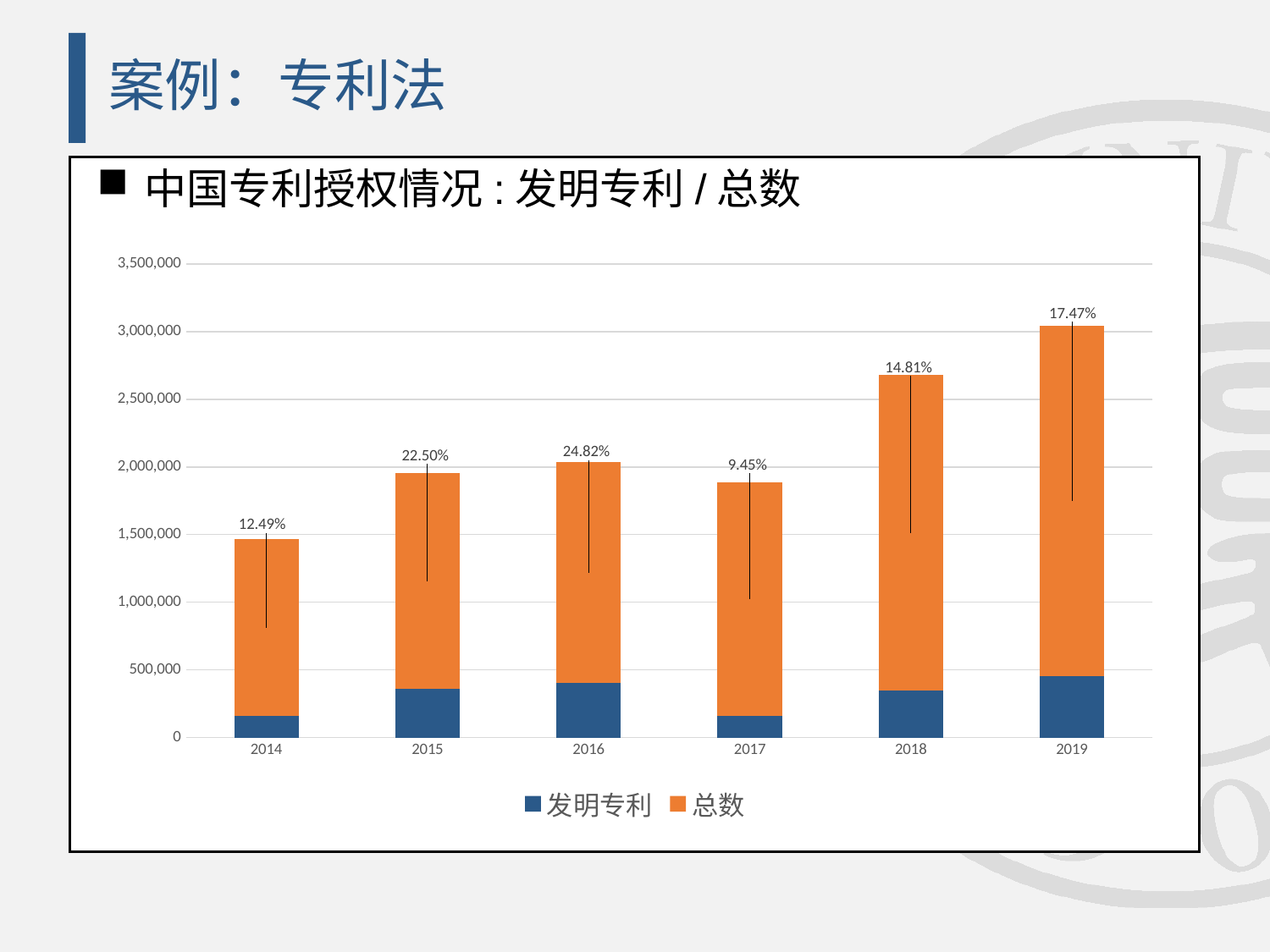

# 案例：专利法
中国专利授权情况:发明专利/总数

### Chart

| Category | 发明专利 | 总数 |
|---|---|---|
| 2014 | 162680.0 | 1302687.0 |
| 2015 | 359316.0 | 1596977.0 |
| 2016 | 404208.0 | 1628882.0 |
| 2017 | 162680.0 | 1720828.0 |
| 2018 | 345959.0 | 2335411.0 |
| 2019 | 452804.0 | 2591607.0 |